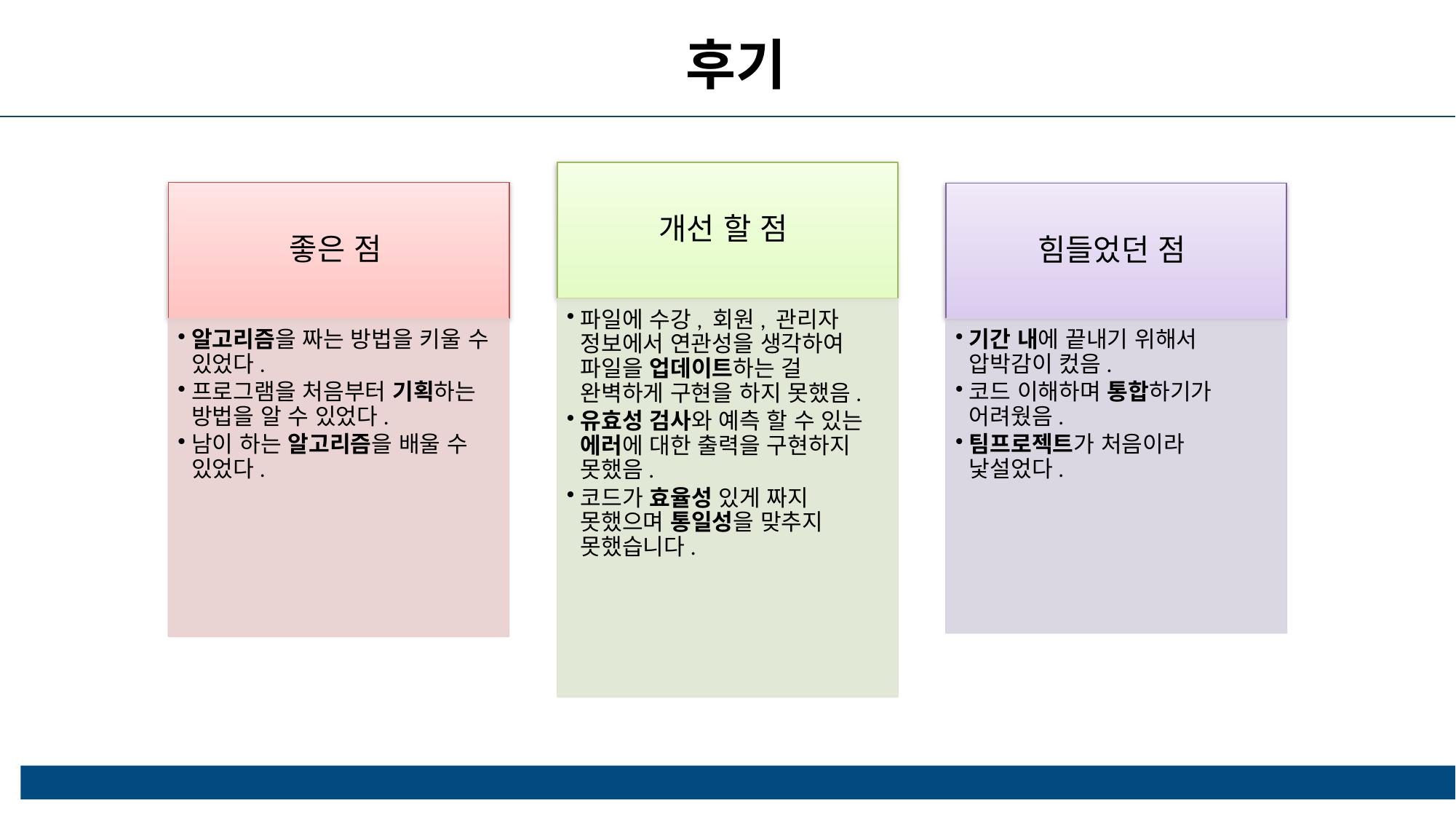

후기
좋은 점
알고리즘을 짜는 방법을 키울 수 있었다.
프로그램을 처음부터 기획하는 방법을 알 수 있었다.
남이 하는 알고리즘을 배울 수 있었다.

개선 할 점
파일에 수강, 회원, 관리자 정보에서 연관성을 생각하여 파일을 업데이트하는 걸 완벽하게 구현을 하지 못했음.
유효성 검사와 예측 할 수 있는 에러에 대한 출력을 구현하지 못했음.
코드가 효율성 있게 짜지 못했으며 통일성을 맞추지 못했습니다.
힘들었던 점
기간 내에 끝내기 위해서 압박감이 컸음.
코드 이해하며 통합하기가 어려웠음.
팀프로젝트가 처음이라 낯설었다.